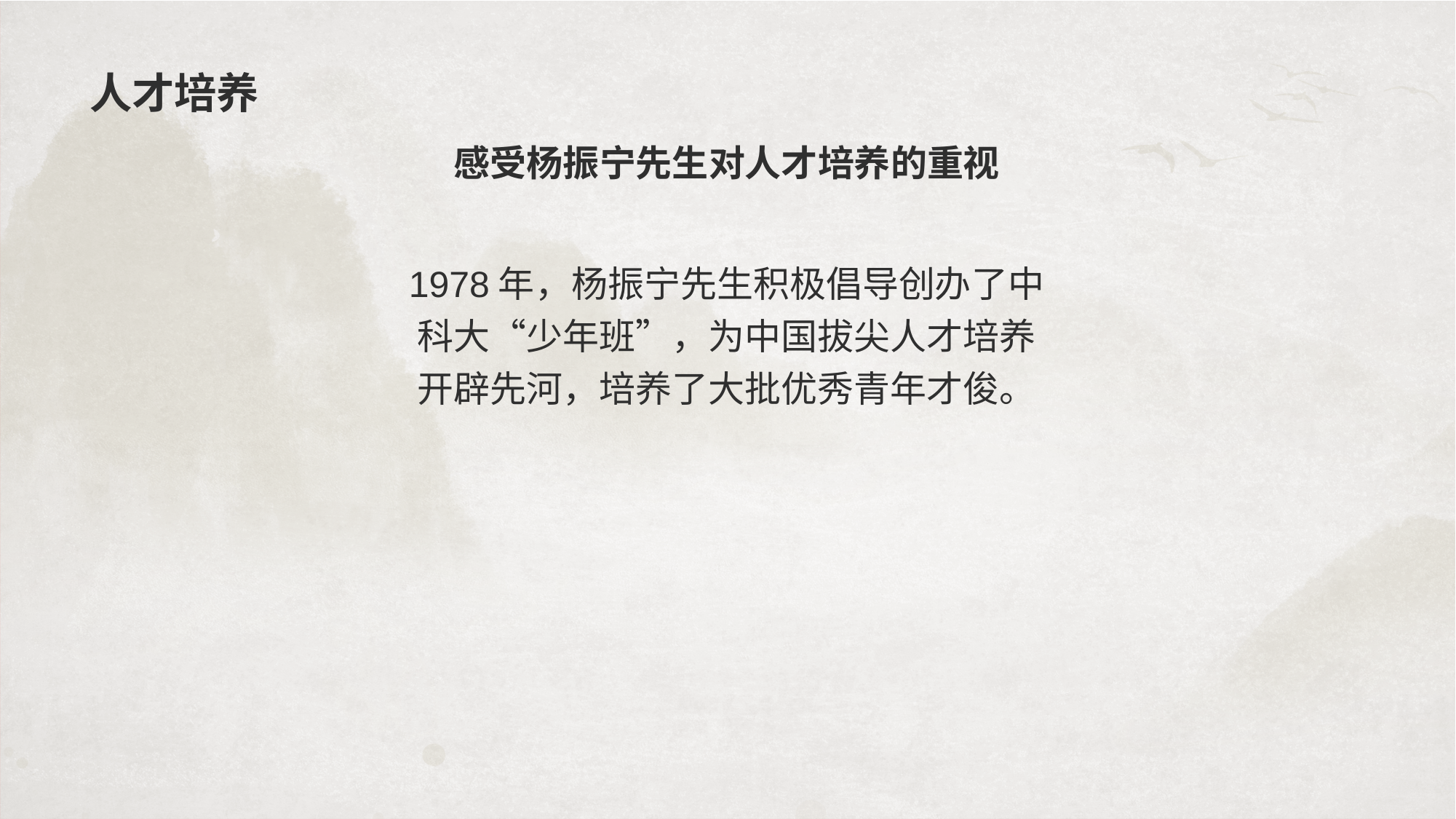

# 人才培养
感受杨振宁先生对人才培养的重视
1978年，杨振宁先生积极倡导创办了中科大“少年班”，为中国拔尖人才培养开辟先河，培养了大批优秀青年才俊。